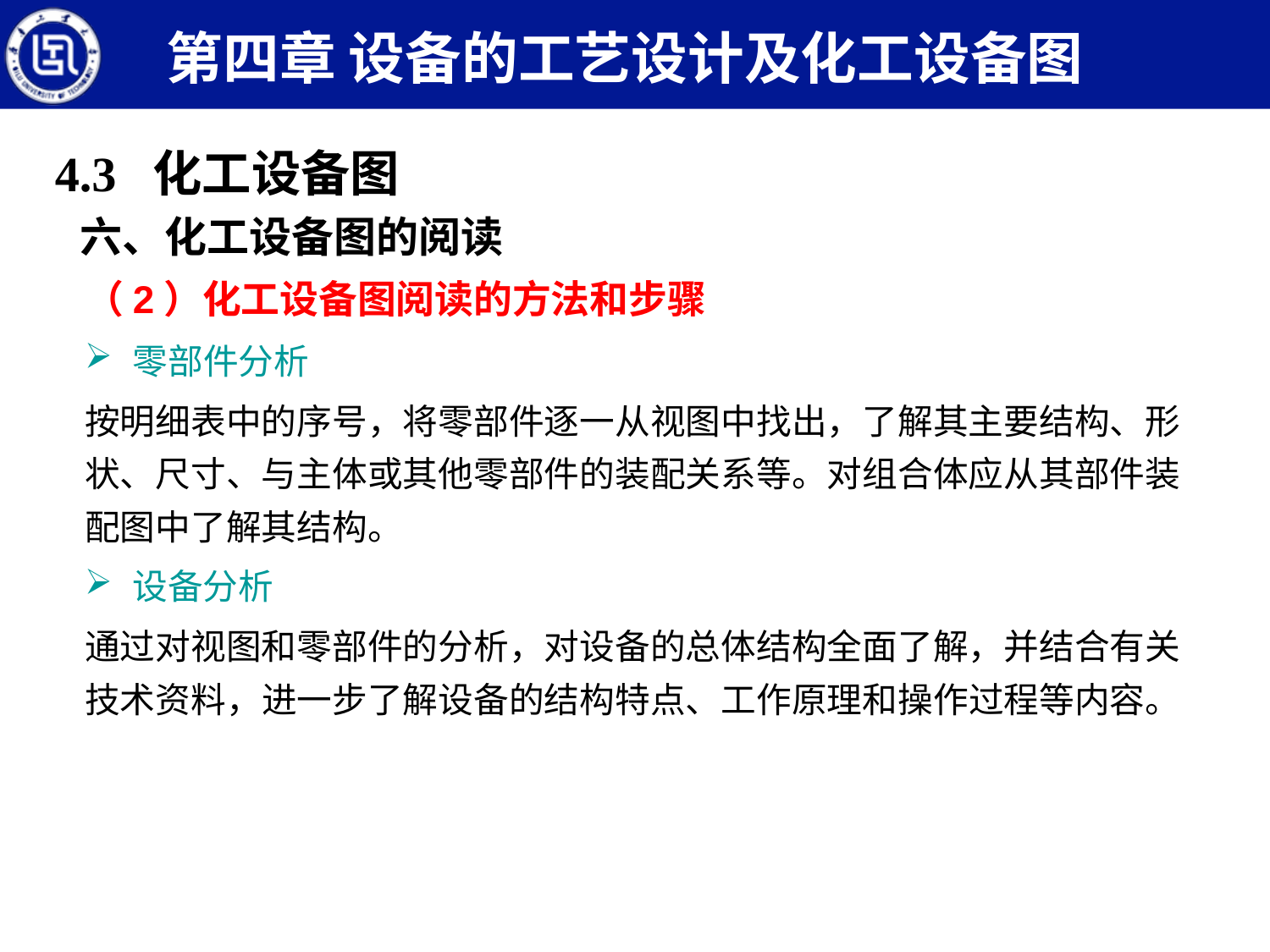

第四章 设备的工艺设计及化工设备图
4.3  化工设备图
六、化工设备图的阅读
（2）化工设备图阅读的方法和步骤
零部件分析
按明细表中的序号，将零部件逐一从视图中找出，了解其主要结构、形状、尺寸、与主体或其他零部件的装配关系等。对组合体应从其部件装配图中了解其结构。
设备分析
通过对视图和零部件的分析，对设备的总体结构全面了解，并结合有关技术资料，进一步了解设备的结构特点、工作原理和操作过程等内容。